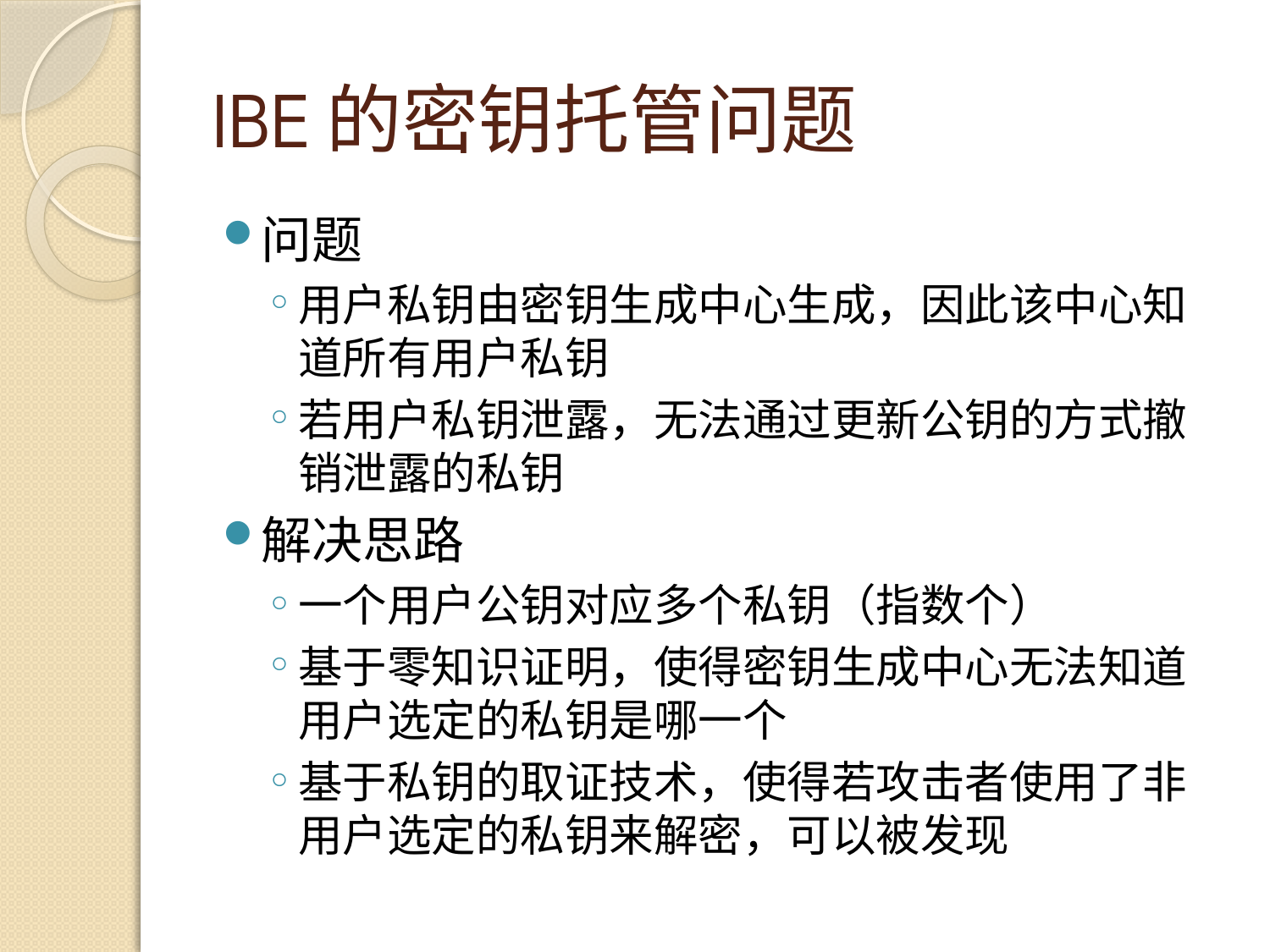

# IBE的密钥托管问题
问题
用户私钥由密钥生成中心生成，因此该中心知道所有用户私钥
若用户私钥泄露，无法通过更新公钥的方式撤销泄露的私钥
解决思路
一个用户公钥对应多个私钥（指数个）
基于零知识证明，使得密钥生成中心无法知道用户选定的私钥是哪一个
基于私钥的取证技术，使得若攻击者使用了非用户选定的私钥来解密，可以被发现